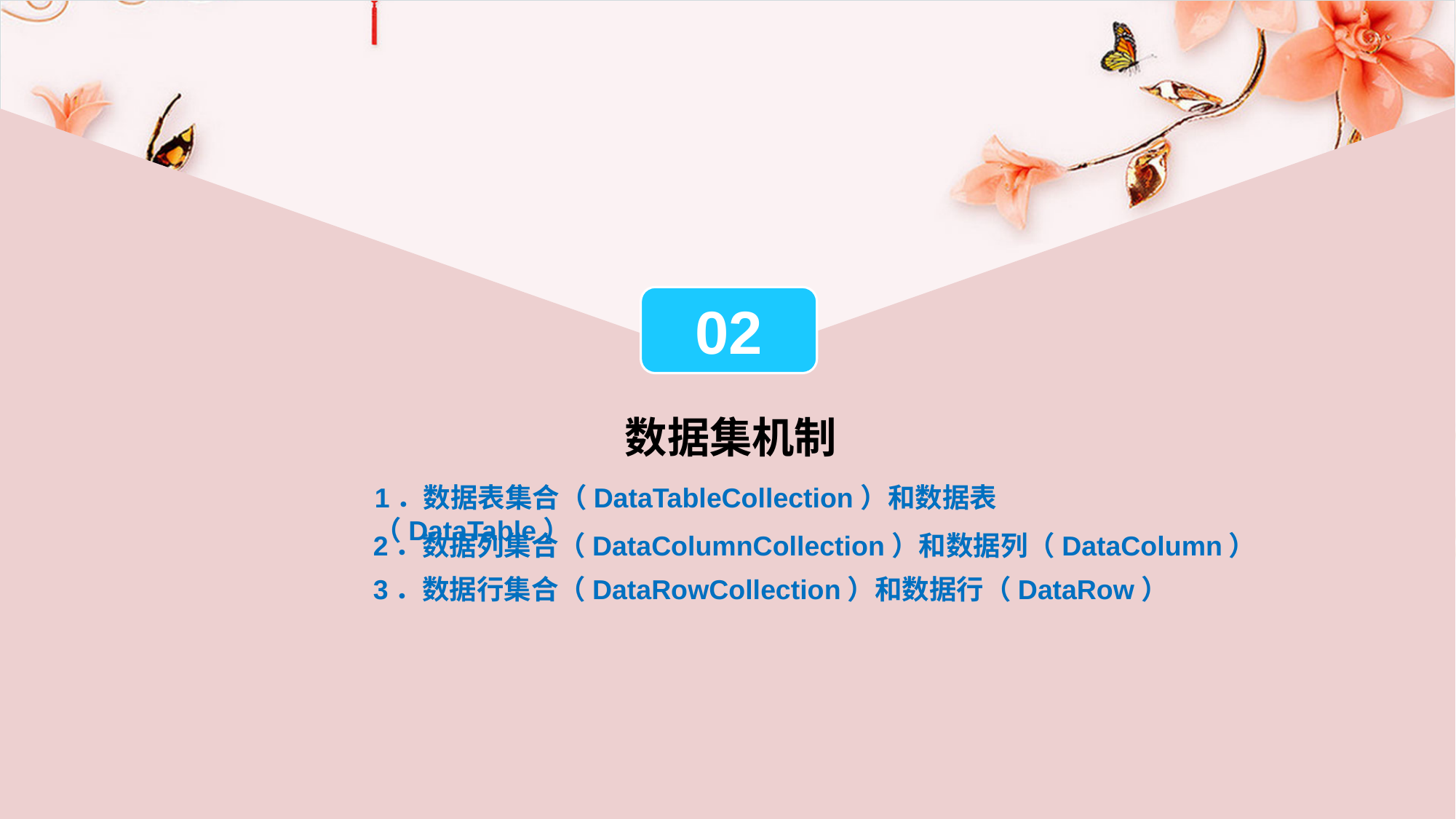

02
数据集机制
1．数据表集合（DataTableCollection）和数据表（DataTable）
2．数据列集合（DataColumnCollection）和数据列（DataColumn）
3．数据行集合（DataRowCollection）和数据行（DataRow）